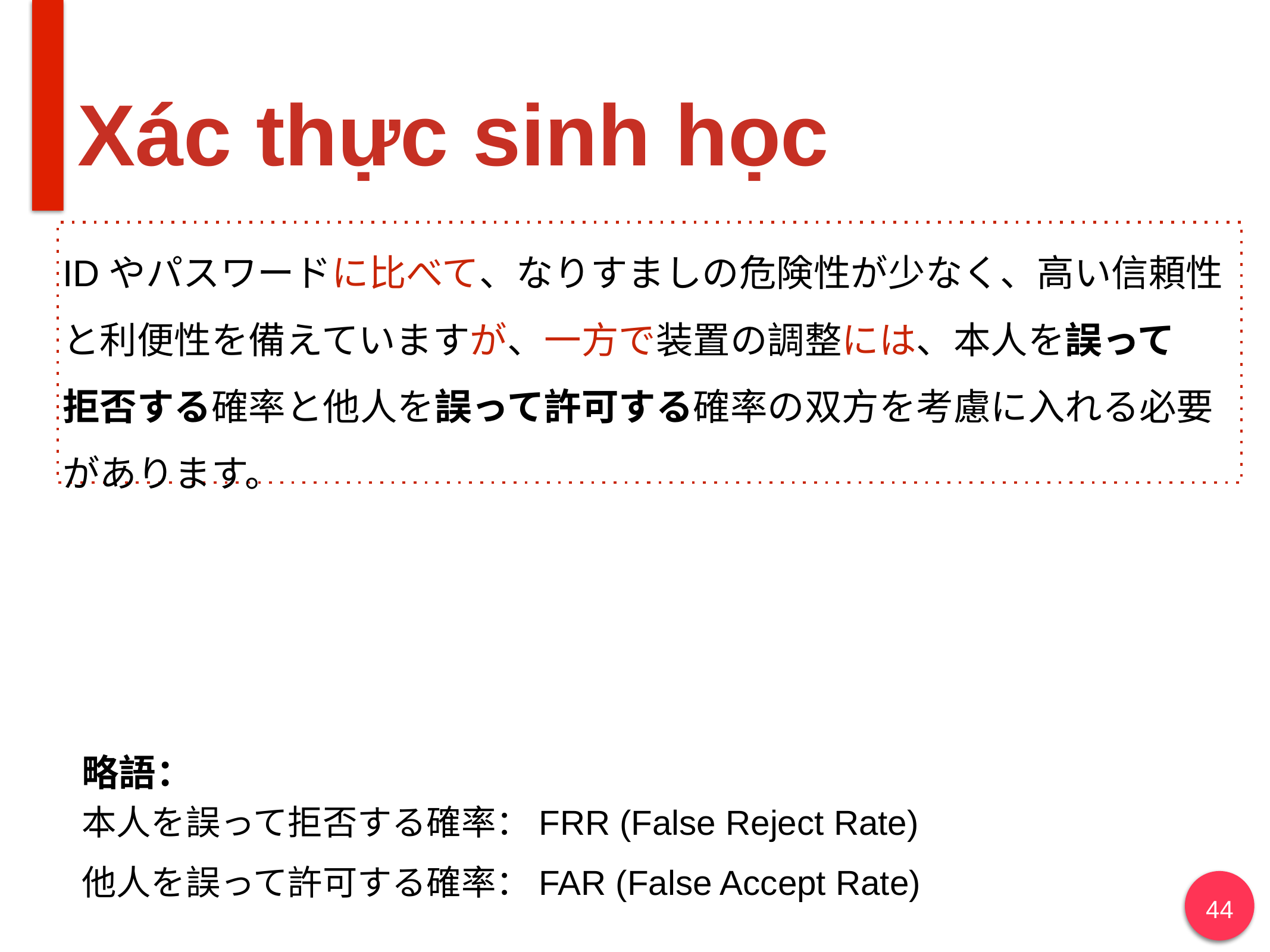

# Xác thực sinh học
IDやパスワードに比べて、なりすましの危険性が少なく、高い信頼性と利便性を備えていますが、一方で装置の調整には、本人を誤って
拒否する確率と他人を誤って許可する確率の双方を考慮に入れる必要があります。

略語：
本人を誤って拒否する確率：FRR (False Reject Rate)
他人を誤って許可する確率：FAR (False Accept Rate)
44